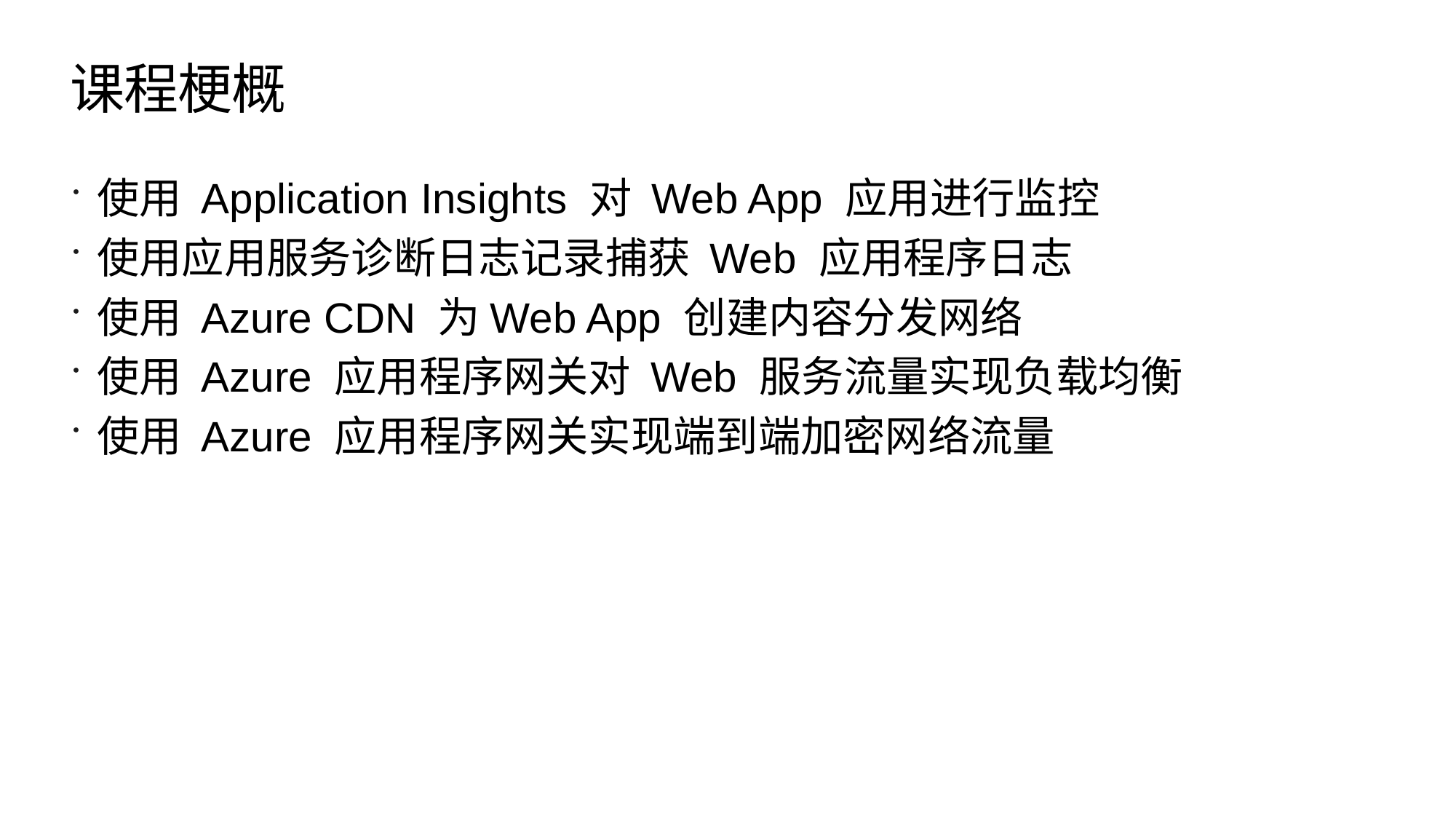

# 课程梗概
使用 Application Insights 对 Web App 应用进行监控
使用应用服务诊断日志记录捕获 Web 应用程序日志
使用 Azure CDN 为Web App 创建内容分发网络
使用 Azure 应用程序网关对 Web 服务流量实现负载均衡
使用 Azure 应用程序网关实现端到端加密网络流量